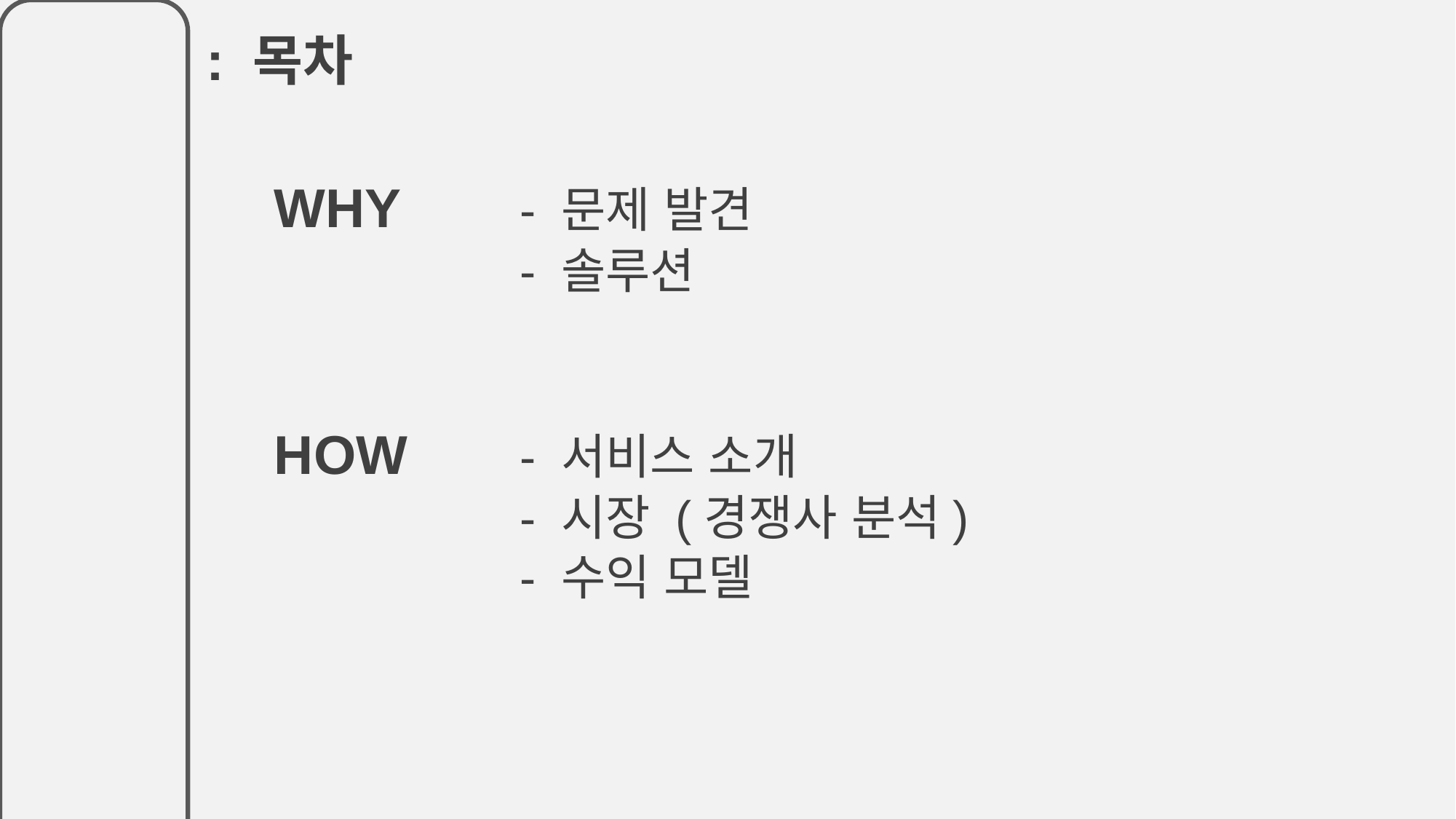

: 목차
WHY 	- 문제 발견
			- 솔루션

HOW 	- 서비스 소개
			- 시장 (경쟁사 분석)
			- 수익 모델